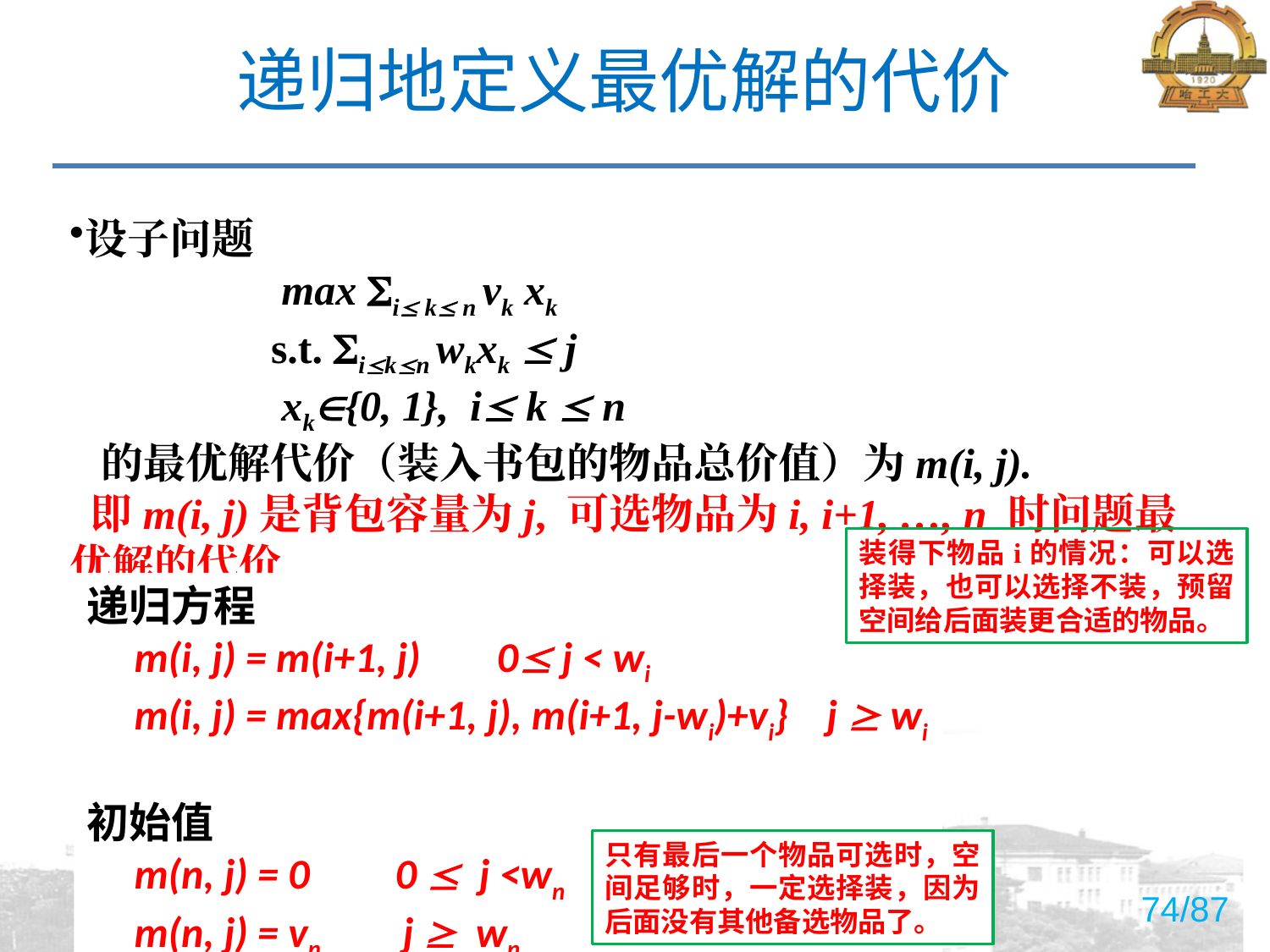

# 递归地定义最优解的代价
设子问题
                    max Σi≤ k≤ n vk xk
                   s.t. Σi≤k≤n wkxk ≤ j
                    xk∈{0, 1},  i≤ k ≤ n
  的最优解代价（装入书包的物品总价值）为m(i, j).
 即m(i, j)是背包容量为j, 可选物品为i, i+1, …, n 时问题最优解的代价.
装得下物品i的情况：可以选择装，也可以选择不装，预留空间给后面装更合适的物品。
递归方程
     m(i, j) = m(i+1, j)        0≤ j < wi
     m(i, j) = max{m(i+1, j), m(i+1, j-wi)+vi}    j ≥ wi

初始值
     m(n, j) = 0         0 ≤  j <wn
     m(n, j) = vn         j ≥  wn
只有最后一个物品可选时，空间足够时，一定选择装，因为后面没有其他备选物品了。